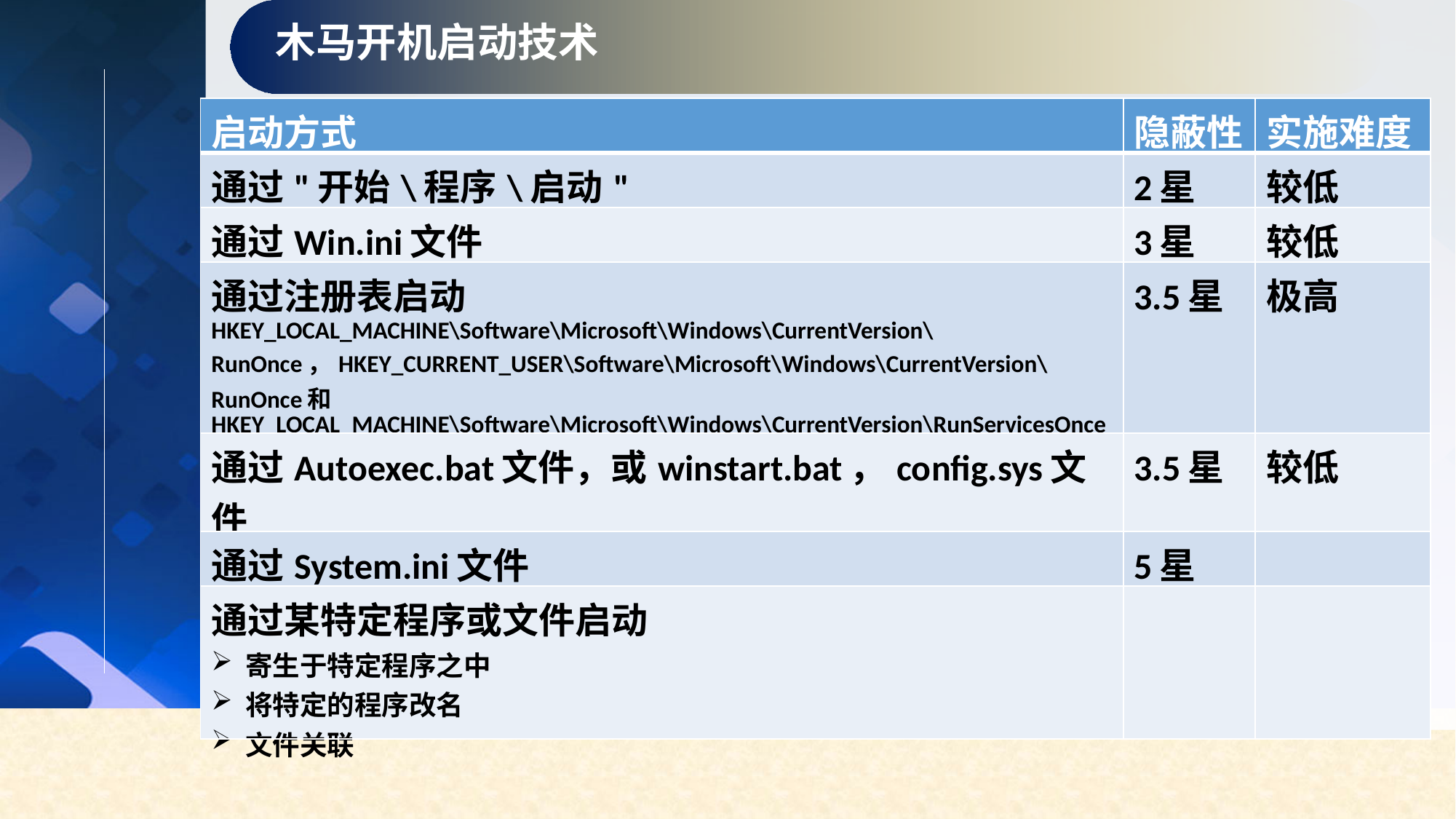

木马开机启动技术
| 启动方式 | 隐蔽性 | 实施难度 |
| --- | --- | --- |
| 通过"开始\程序\启动" | 2星 | 较低 |
| 通过Win.ini文件 | 3星 | 较低 |
| 通过注册表启动 HKEY\_LOCAL\_MACHINE\Software\Microsoft\Windows\CurrentVersion\RunOnce，HKEY\_CURRENT\_USER\Software\Microsoft\Windows\CurrentVersion\RunOnce和 HKEY\_LOCAL\_MACHINE\Software\Microsoft\Windows\CurrentVersion\RunServicesOnce | 3.5星 | 极高 |
| 通过Autoexec.bat文件，或winstart.bat，config.sys文件 | 3.5星 | 较低 |
| 通过System.ini文件 | 5星 |  |
| 通过某特定程序或文件启动 寄生于特定程序之中 将特定的程序改名 文件关联 |  |  |